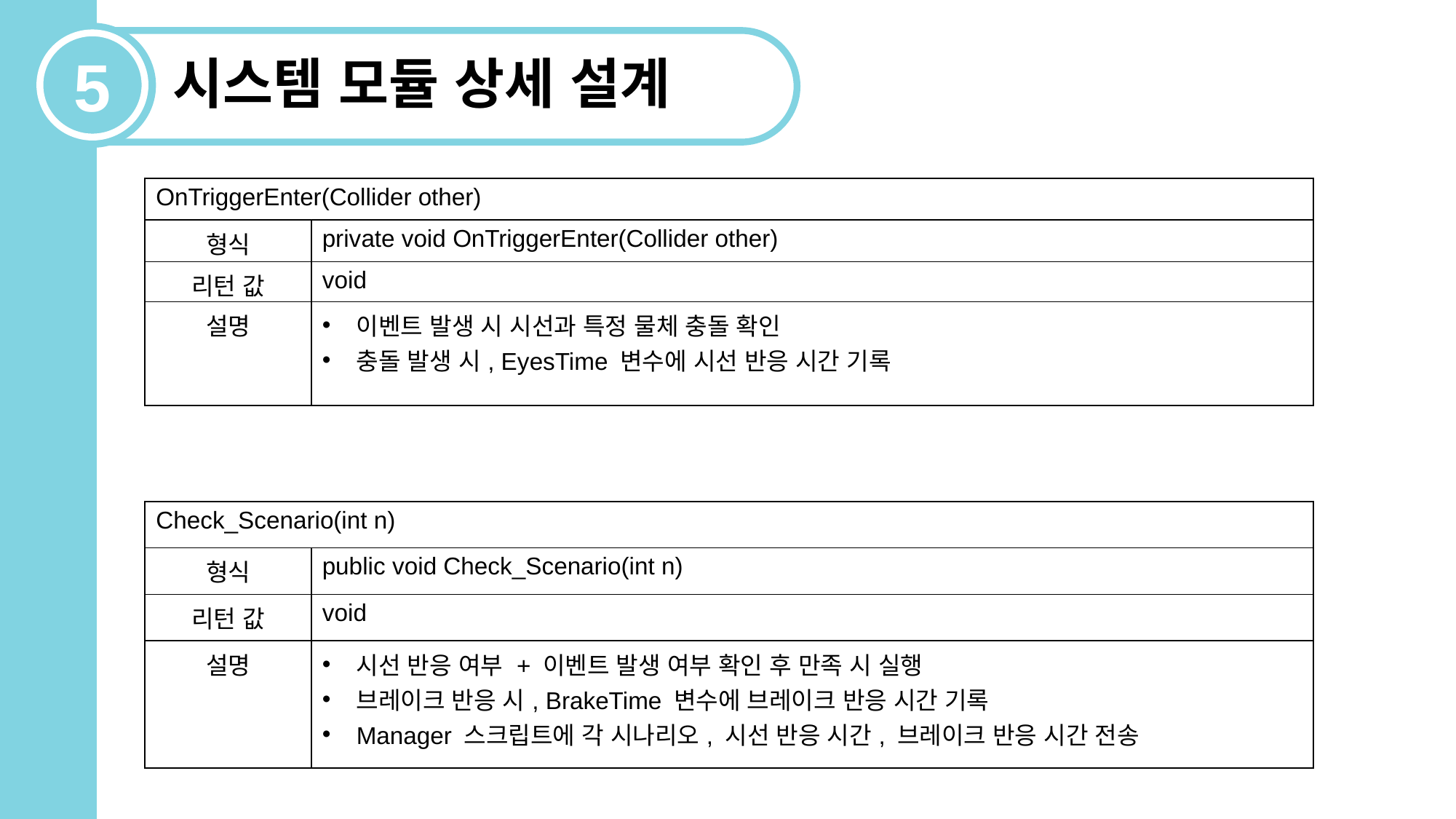

5
시스템 모듈 상세 설계
| OnTriggerEnter(Collider other) |  |
| --- | --- |
| 형식 | private void OnTriggerEnter(Collider other) |
| 리턴 값 | void |
| 설명 | 이벤트 발생 시 시선과 특정 물체 충돌 확인 충돌 발생 시, EyesTime 변수에 시선 반응 시간 기록 |
| Check\_Scenario(int n) |  |
| --- | --- |
| 형식 | public void Check\_Scenario(int n) |
| 리턴 값 | void |
| 설명 | 시선 반응 여부 + 이벤트 발생 여부 확인 후 만족 시 실행 브레이크 반응 시, BrakeTime 변수에 브레이크 반응 시간 기록 Manager 스크립트에 각 시나리오, 시선 반응 시간, 브레이크 반응 시간 전송 |